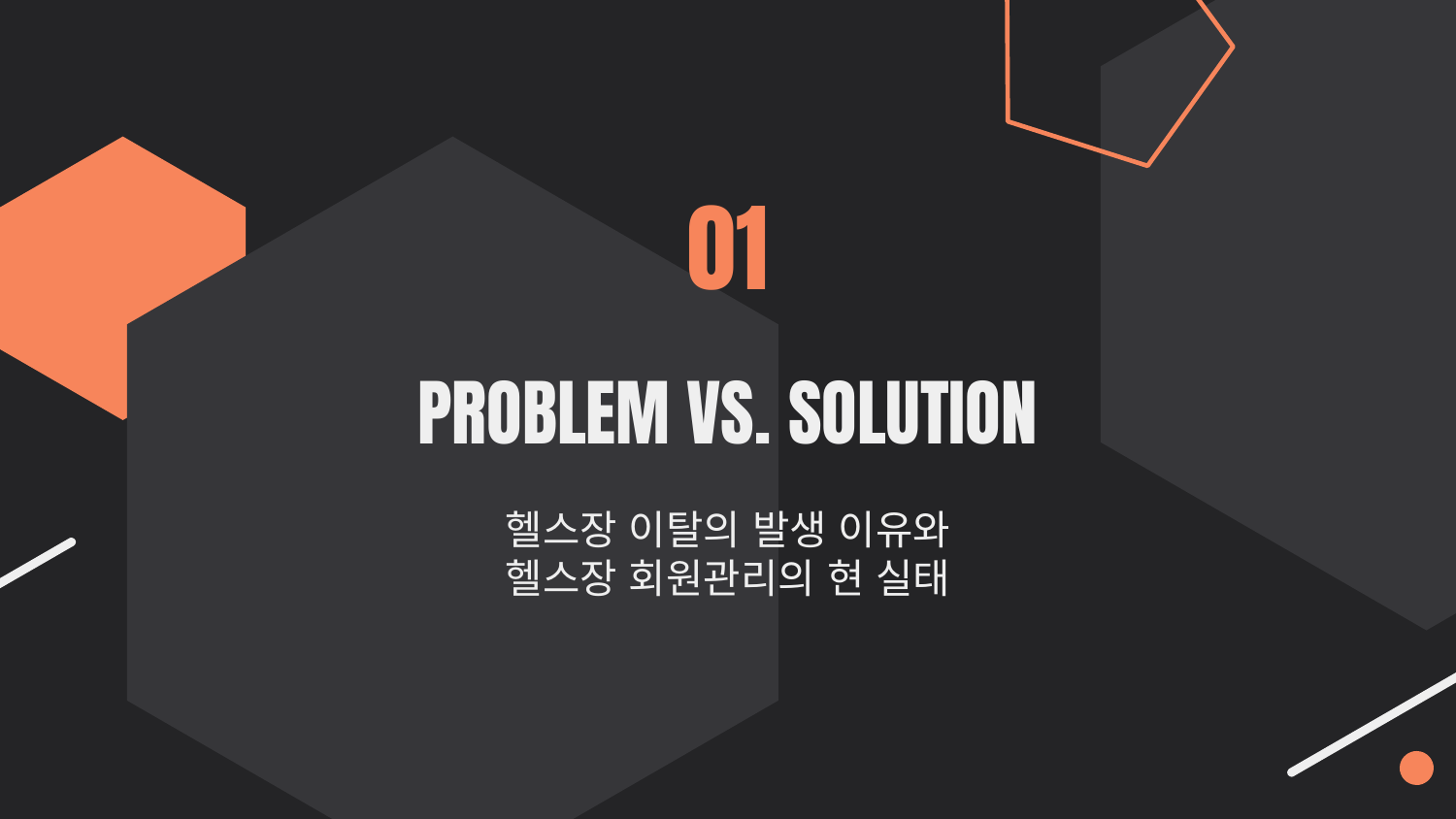

01
# PROBLEM VS. SOLUTION
헬스장 이탈의 발생 이유와
헬스장 회원관리의 현 실태